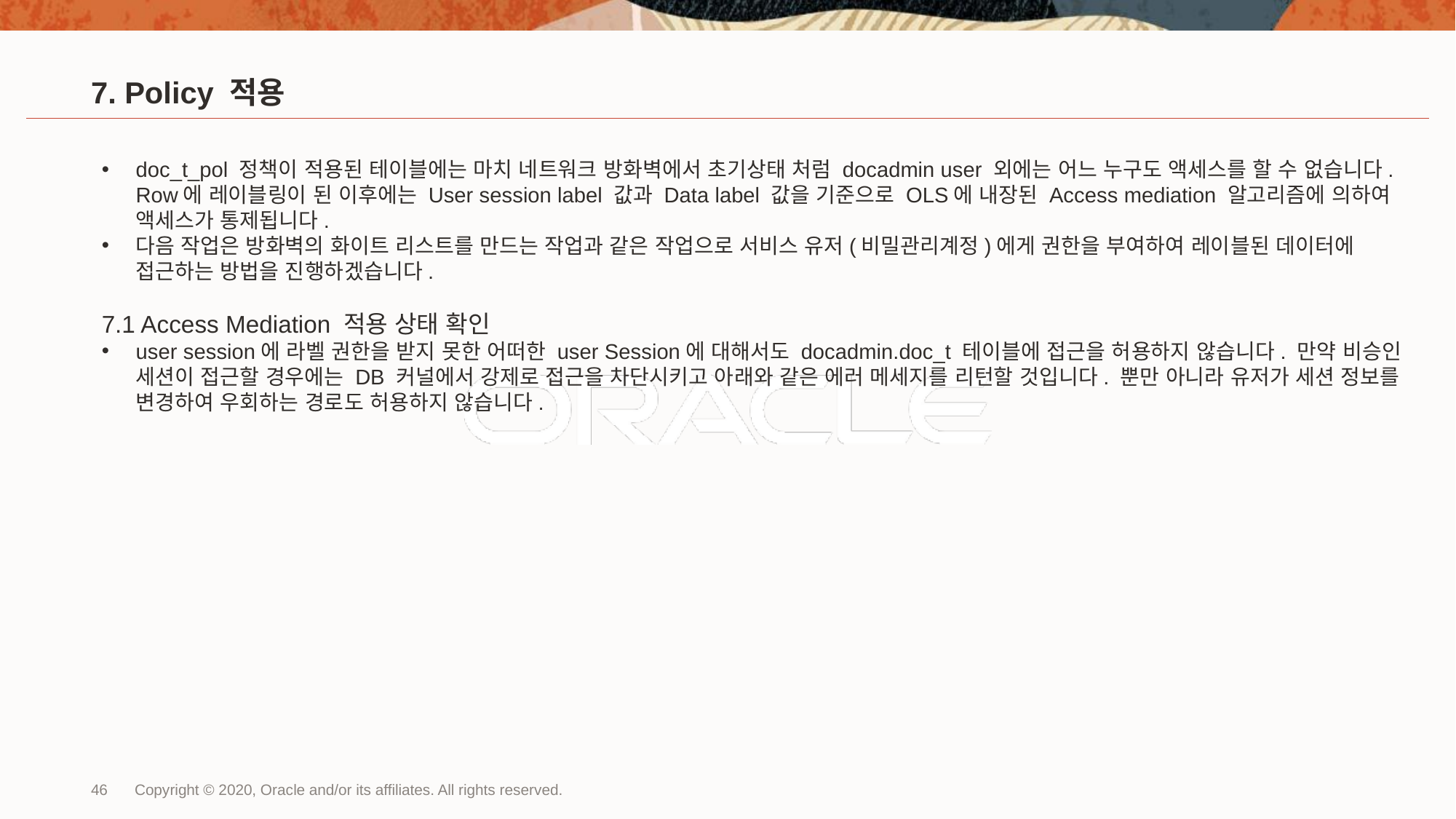

# 7. Policy 적용
doc_t_pol 정책이 적용된 테이블에는 마치 네트워크 방화벽에서 초기상태 처럼 docadmin user 외에는 어느 누구도 액세스를 할 수 없습니다. Row에 레이블링이 된 이후에는 User session label 값과 Data label 값을 기준으로 OLS에 내장된 Access mediation 알고리즘에 의하여 액세스가 통제됩니다.
다음 작업은 방화벽의 화이트 리스트를 만드는 작업과 같은 작업으로 서비스 유저(비밀관리계정)에게 권한을 부여하여 레이블된 데이터에 접근하는 방법을 진행하겠습니다.

7.1 Access Mediation 적용 상태 확인
user session에 라벨 권한을 받지 못한 어떠한 user Session에 대해서도 docadmin.doc_t 테이블에 접근을 허용하지 않습니다. 만약 비승인 세션이 접근할 경우에는 DB 커널에서 강제로 접근을 차단시키고 아래와 같은 에러 메세지를 리턴할 것입니다. 뿐만 아니라 유저가 세션 정보를 변경하여 우회하는 경로도 허용하지 않습니다.
46
Copyright © 2020, Oracle and/or its affiliates. All rights reserved.